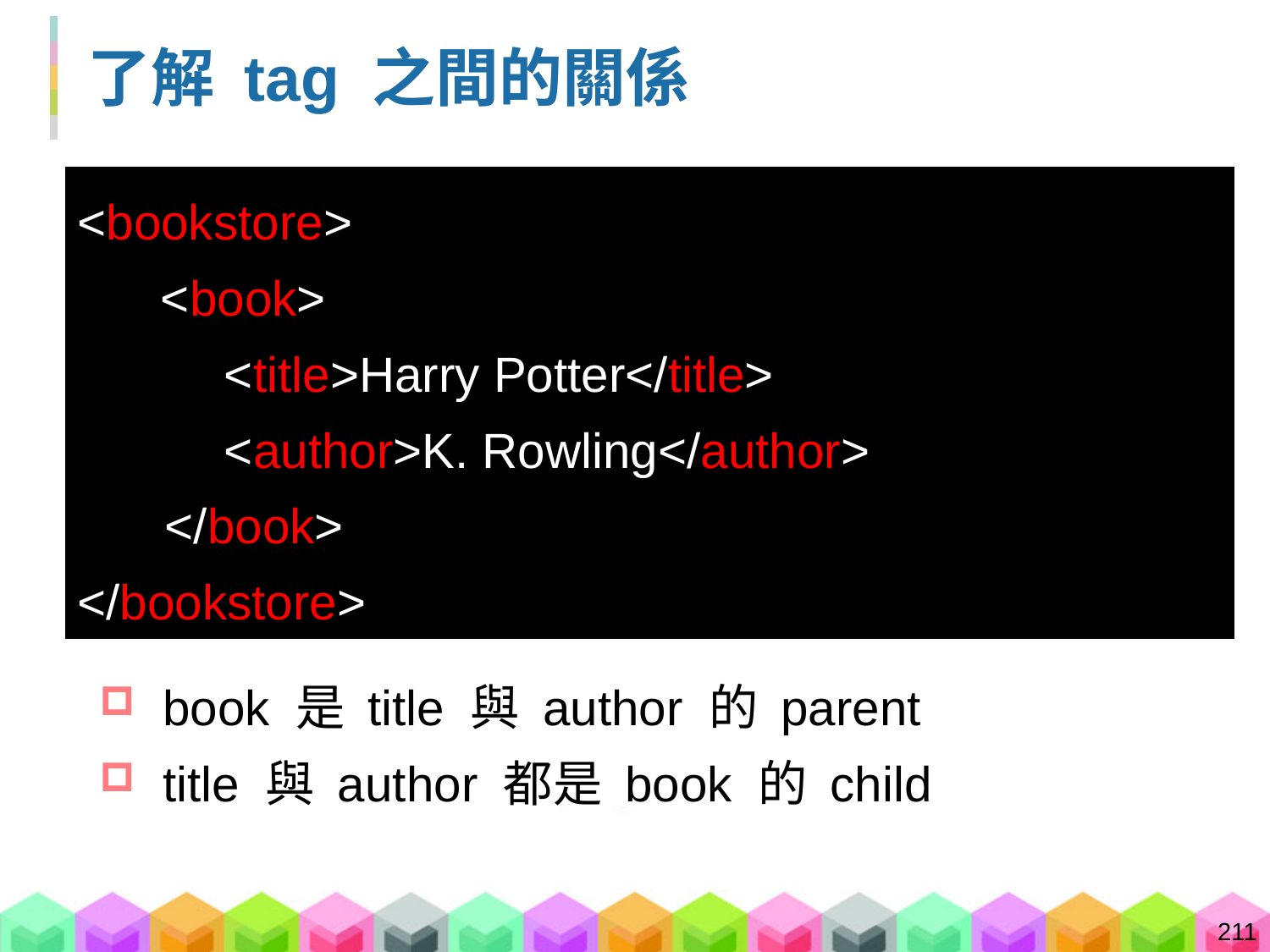

# 了解 tag 之間的關係
<bookstore>
<book>
<title>Harry Potter</title>
<author>K. Rowling</author>
 </book>
</bookstore>
book 是 title 與 author 的 parent
title 與 author 都是 book 的 child
211